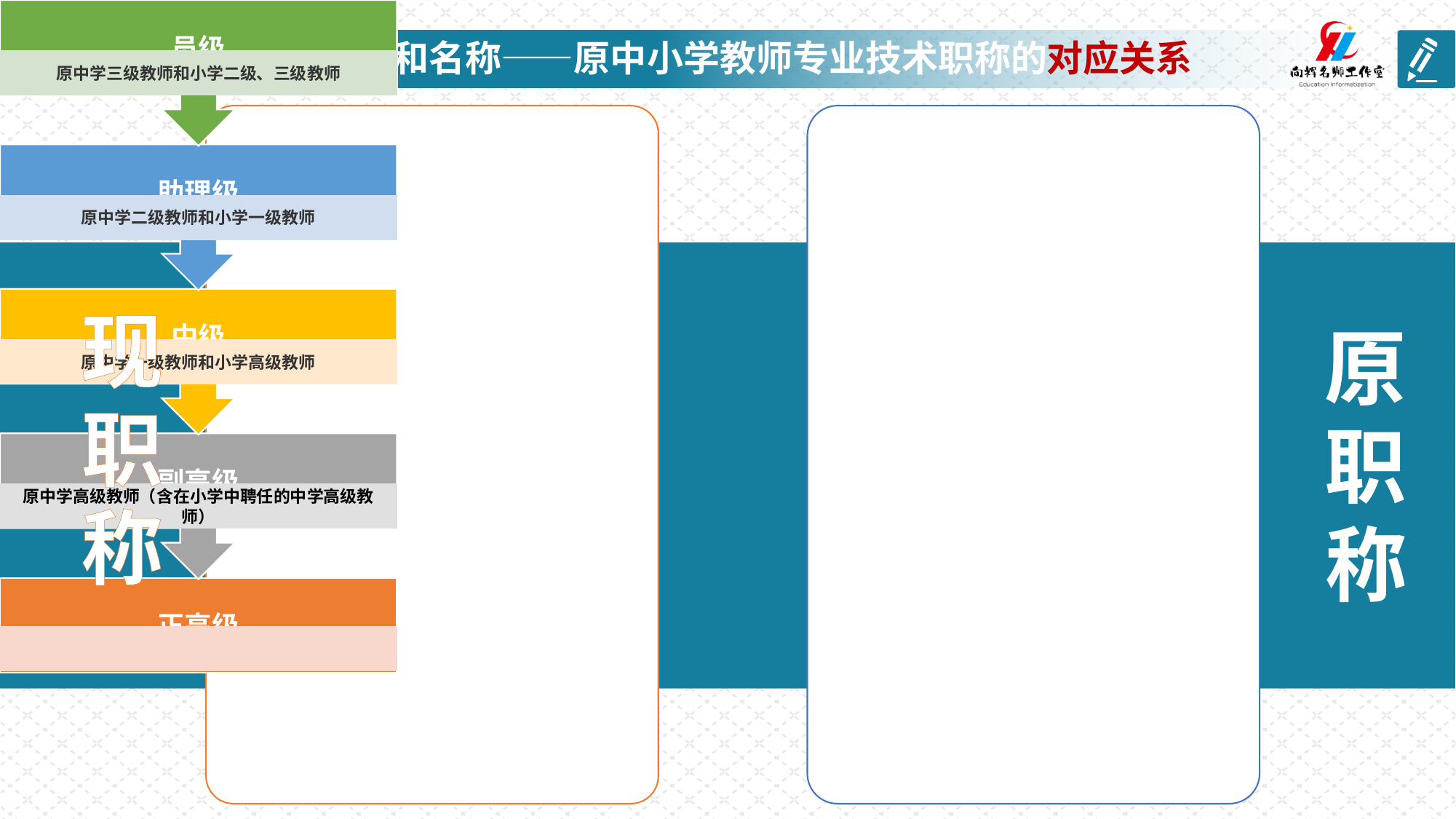

# 统一职称（职务）等级和名称——原中小学教师专业技术职称的对应关系

正高级
正高级教师
副高级
高级教师
中级
一级教师
助理级
二级教师
员级
三级教师
正高级

副高级
原中学高级教师（含在小学中聘任的中学高级教师）
中级
原中学一级教师和小学高级教师
助理级
原中学二级教师和小学一级教师
员级
原中学三级教师和小学二级、三级教师

现职称
原职称